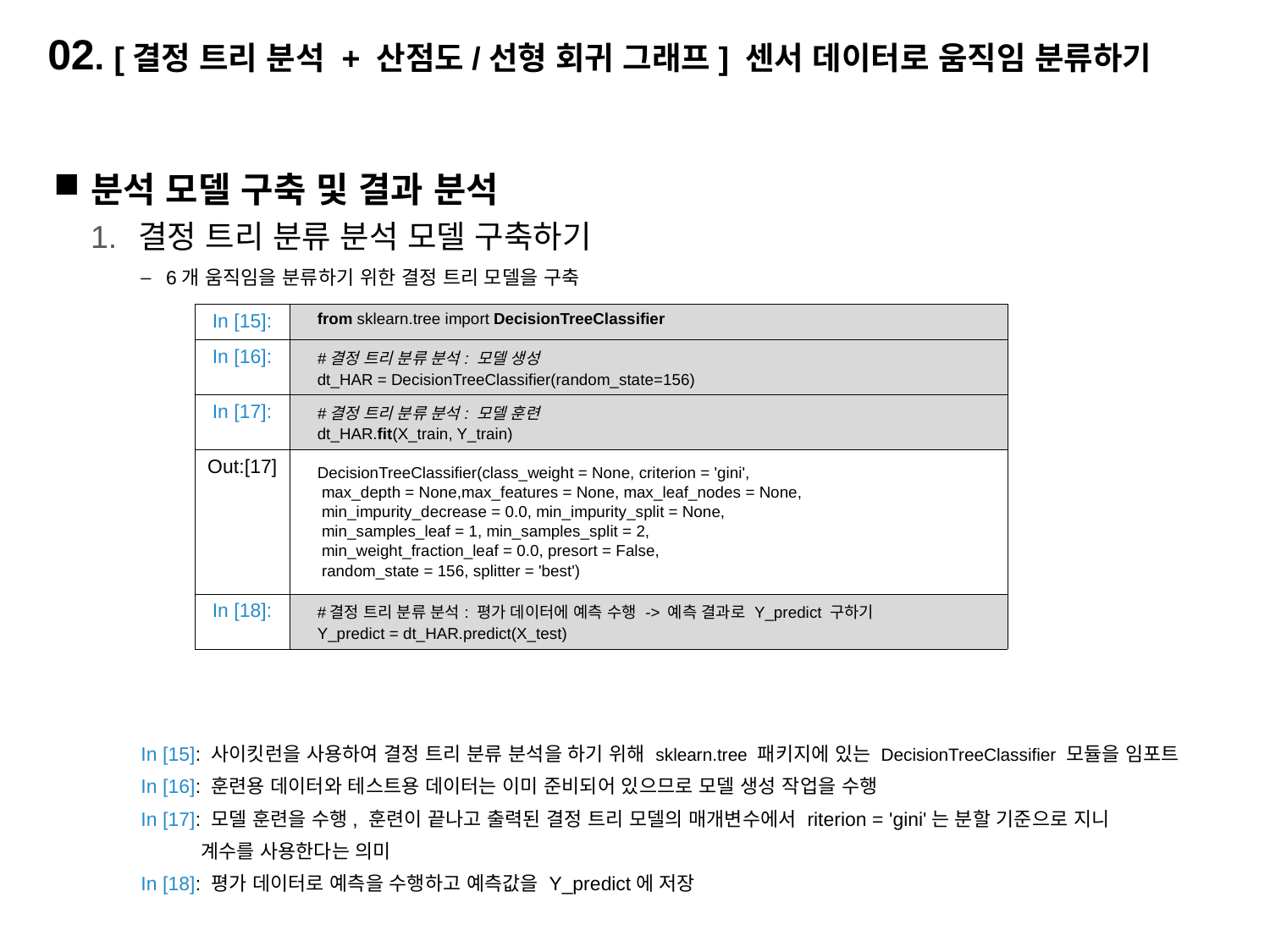

# 02. [결정 트리 분석 + 산점도/선형 회귀 그래프] 센서 데이터로 움직임 분류하기
분석 모델 구축 및 결과 분석
결정 트리 분류 분석 모델 구축하기
6개 움직임을 분류하기 위한 결정 트리 모델을 구축

In [15]: 사이킷런을 사용하여 결정 트리 분류 분석을 하기 위해 sklearn.tree 패키지에 있는 DecisionTreeClassifier 모듈을 임포트
In [16]: 훈련용 데이터와 테스트용 데이터는 이미 준비되어 있으므로 모델 생성 작업을 수행
In [17]: 모델 훈련을 수행, 훈련이 끝나고 출력된 결정 트리 모델의 매개변수에서 riterion = 'gini'는 분할 기준으로 지니
          계수를 사용한다는 의미
In [18]: 평가 데이터로 예측을 수행하고 예측값을 Y_predict에 저장
| In [15]: | from sklearn.tree import DecisionTreeClassifier |
| --- | --- |
| In [16]: | #결정 트리 분류 분석: 모델 생성 dt\_HAR = DecisionTreeClassifier(random\_state=156) |
| In [17]: | #결정 트리 분류 분석: 모델 훈련 dt\_HAR.fit(X\_train, Y\_train) |
| Out:[17] | DecisionTreeClassifier(class\_weight = None, criterion = 'gini', max\_depth = None,max\_features = None, max\_leaf\_nodes = None, min\_impurity\_decrease = 0.0, min\_impurity\_split = None, min\_samples\_leaf = 1, min\_samples\_split = 2, min\_weight\_fraction\_leaf = 0.0, presort = False, random\_state = 156, splitter = 'best') |
| In [18]: | #결정 트리 분류 분석: 평가 데이터에 예측 수행 -> 예측 결과로 Y\_predict 구하기 Y\_predict = dt\_HAR.predict(X\_test) |